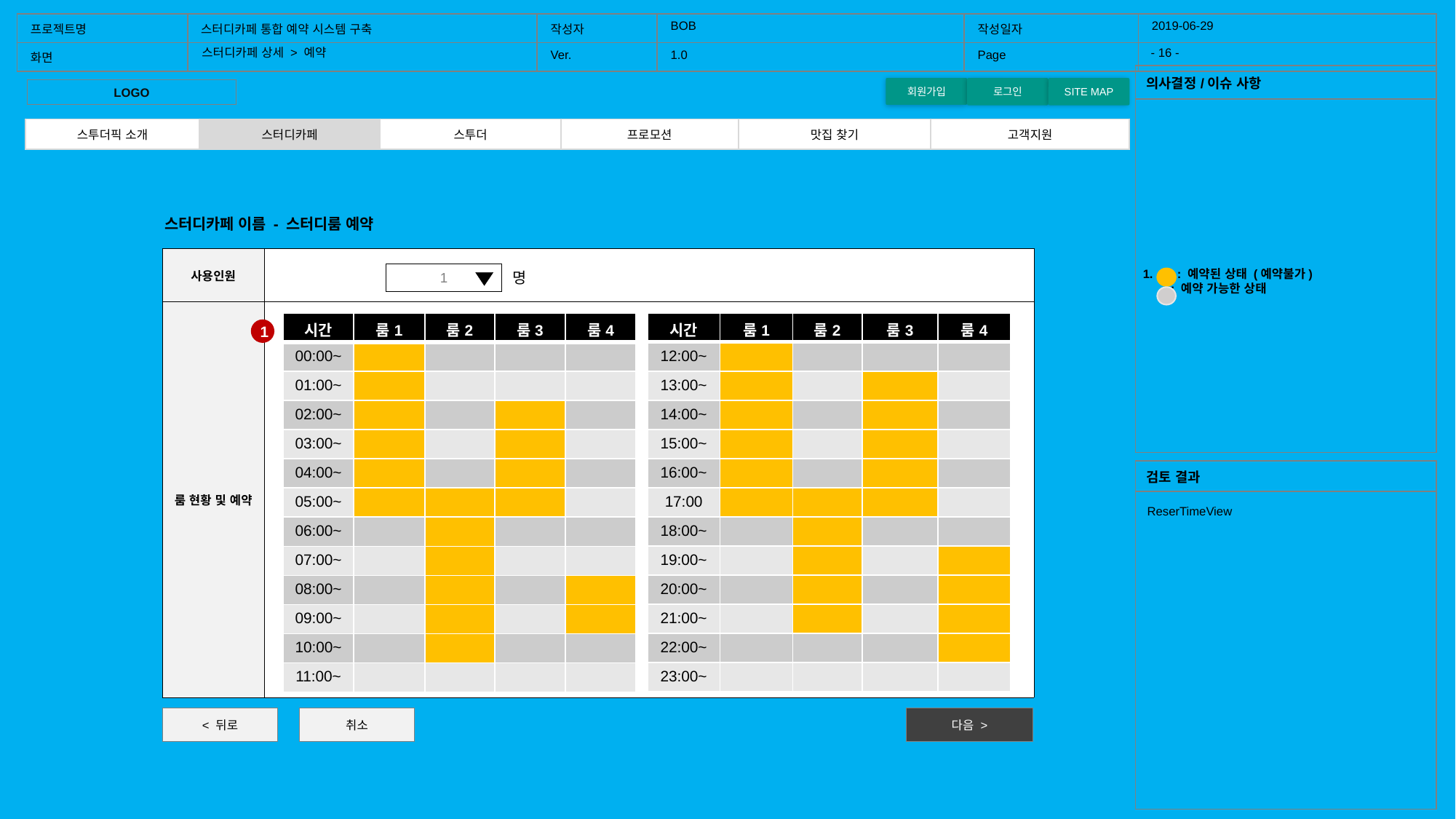

스터디카페 상세 > 예약
| 스투더픽 소개 | 스터디카페 | 스투더 | 프로모션 | 맛집 찾기 | 고객지원 |
| --- | --- | --- | --- | --- | --- |

  : 예약된 상태 (예약불가)
        : 예약 가능한 상태

스터디카페 이름 - 스터디룸 예약
| 사용인원 |  |
| --- | --- |
| 룸 현황 및 예약 |  |
명
1

| 시간 | 룸1 | 룸2 | 룸3 | 룸4 |
| --- | --- | --- | --- | --- |
| 12:00~ |  |  |  |  |
| 13:00~ |  |  |  |  |
| 14:00~ |  |  |  |  |
| 15:00~ |  |  |  |  |
| 16:00~ |  |  |  |  |
| 17:00 |  |  |  |  |
| 18:00~ |  |  |  |  |
| 19:00~ |  |  |  |  |
| 20:00~ |  |  |  |  |
| 21:00~ |  |  |  |  |
| 22:00~ |  |  |  |  |
| 23:00~ |  |  |  |  |
| 시간 | 룸1 | 룸2 | 룸3 | 룸4 |
| --- | --- | --- | --- | --- |
| 00:00~ |  |  |  |  |
| 01:00~ |  |  |  |  |
| 02:00~ |  |  |  |  |
| 03:00~ |  |  |  |  |
| 04:00~ |  |  |  |  |
| 05:00~ |  |  |  |  |
| 06:00~ |  |  |  |  |
| 07:00~ |  |  |  |  |
| 08:00~ |  |  |  |  |
| 09:00~ |  |  |  |  |
| 10:00~ |  |  |  |  |
| 11:00~ |  |  |  |  |
1
ReserTimeView
< 뒤로
취소
다음 >